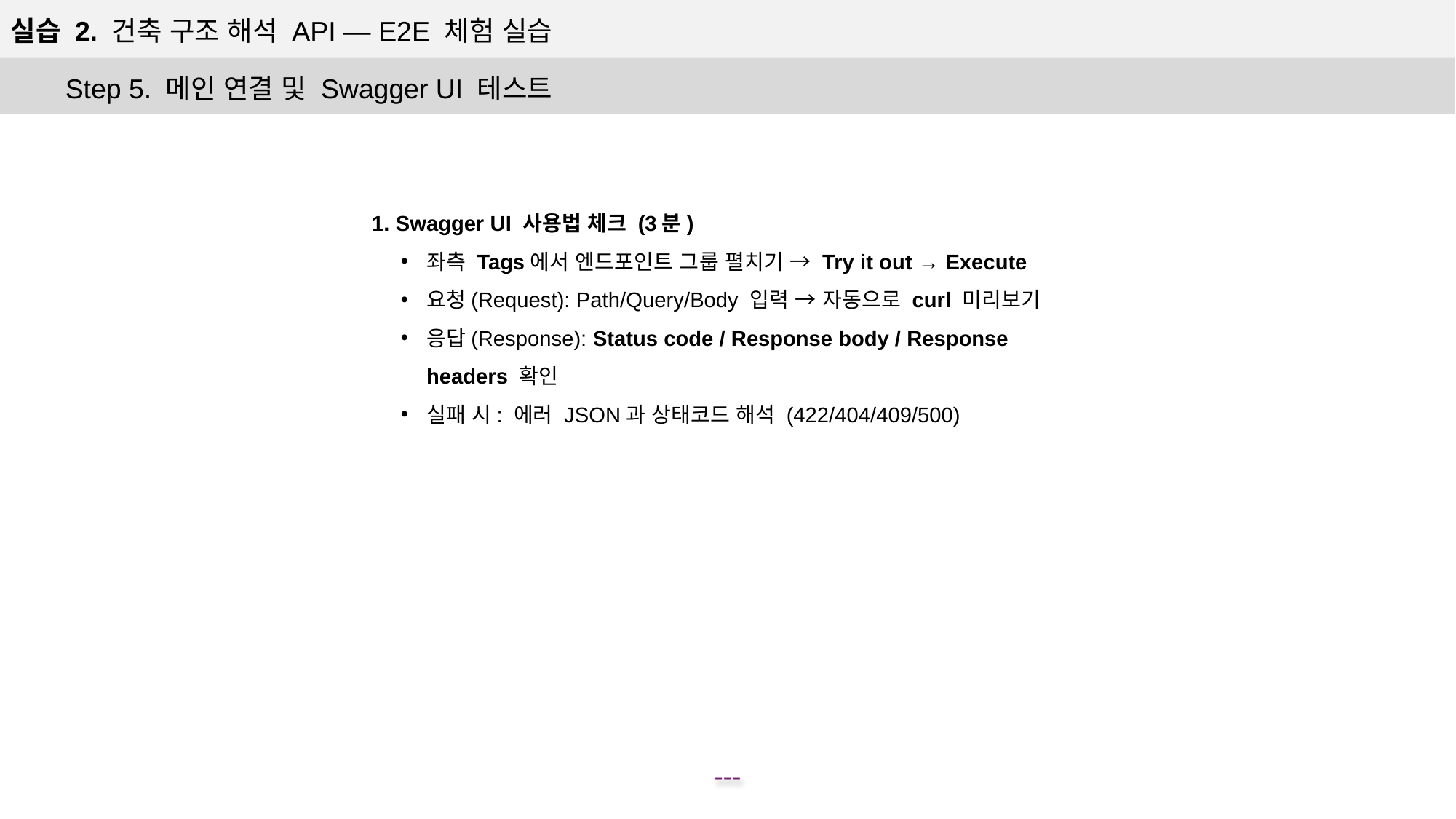

실습 2. 건축 구조 해석 API — E2E 체험 실습
Step 5. 메인 연결 및 Swagger UI 테스트
1. Swagger UI 사용법 체크 (3분)
좌측 Tags에서 엔드포인트 그룹 펼치기 → Try it out → Execute
요청(Request): Path/Query/Body 입력 → 자동으로 curl 미리보기
응답(Response): Status code / Response body / Response headers 확인
실패 시: 에러 JSON과 상태코드 해석 (422/404/409/500)
---